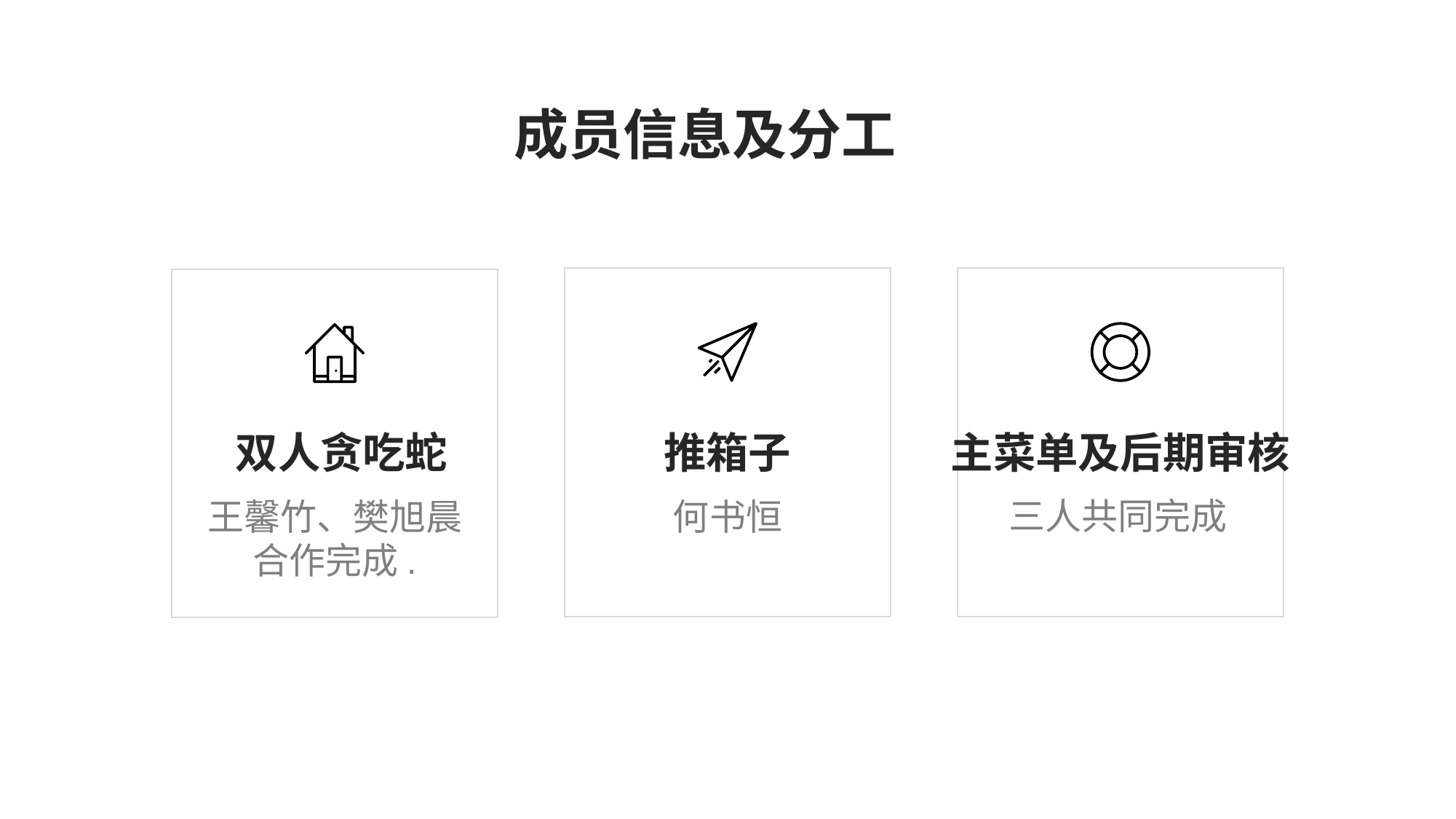

成员信息及分工

双人贪吃蛇
推箱子
主菜单及后期审核
三人共同完成
王馨竹、樊旭晨合作完成.
何书恒